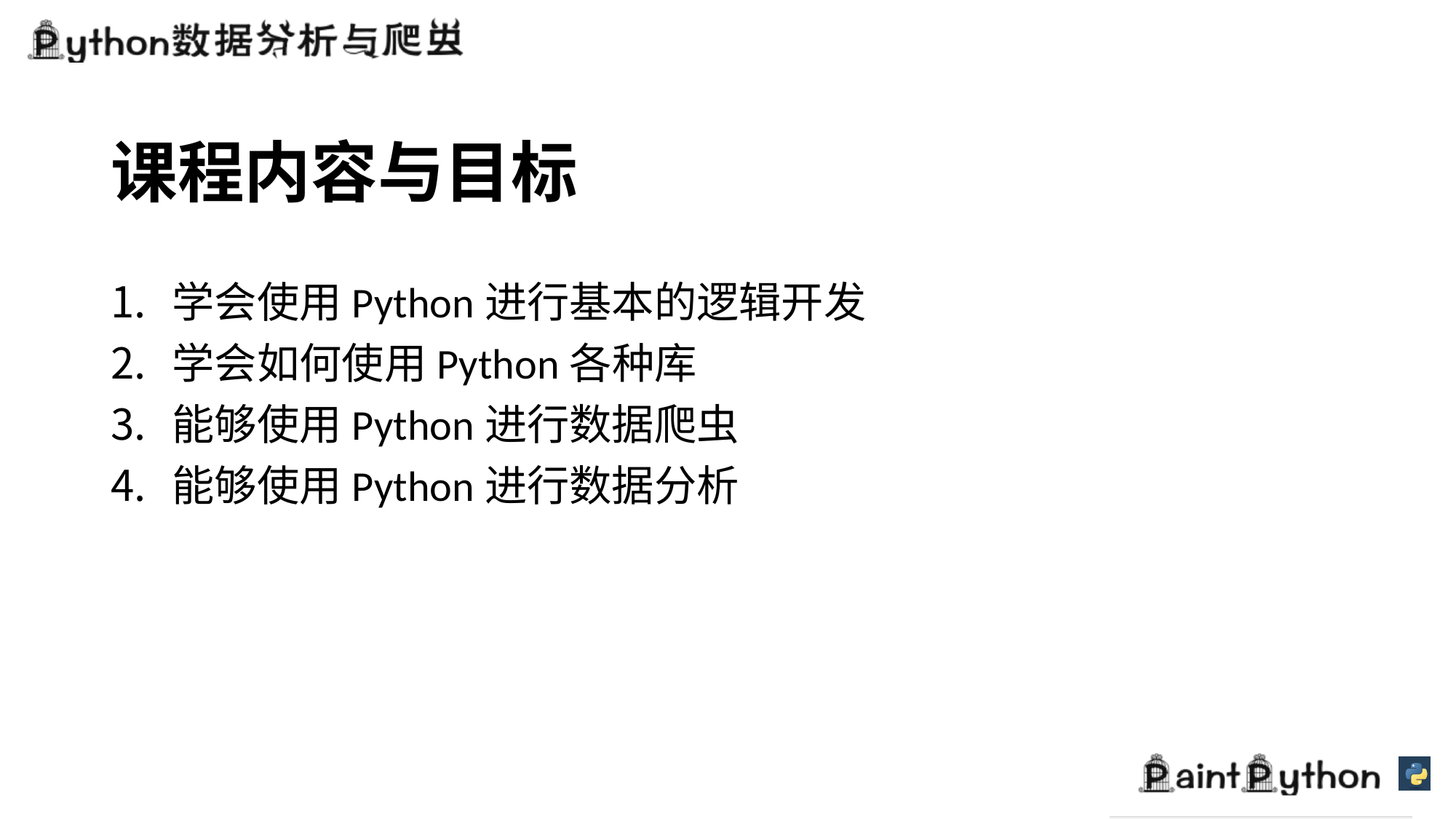

# 课程内容与目标
学会使用Python进行基本的逻辑开发
学会如何使用Python各种库
能够使用Python进行数据爬虫
能够使用Python进行数据分析